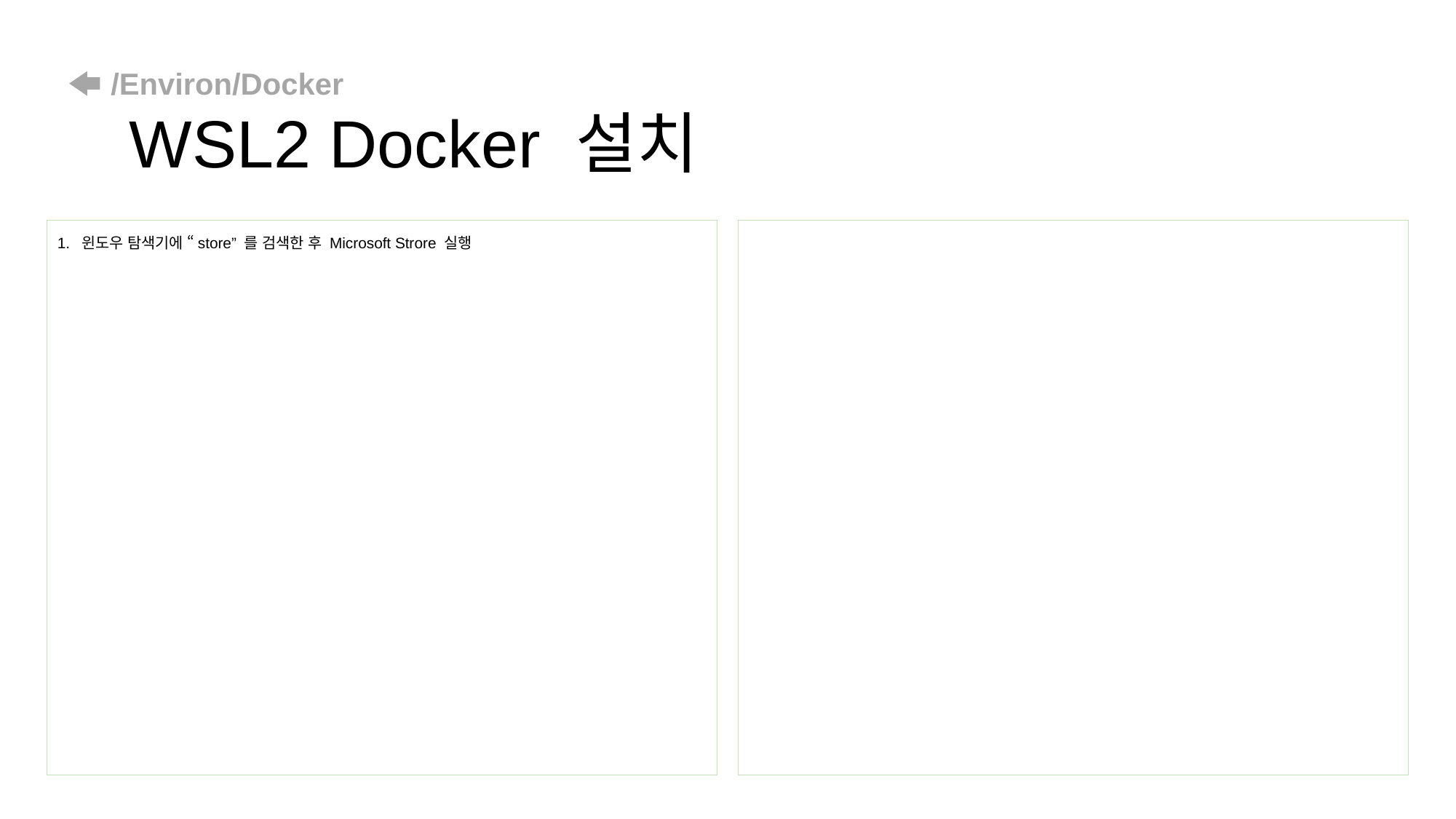

# /Environ/Docker WSL2 Docker 설치

1.  윈도우 탐색기에 “store” 를 검색한 후 Microsoft Strore 실행